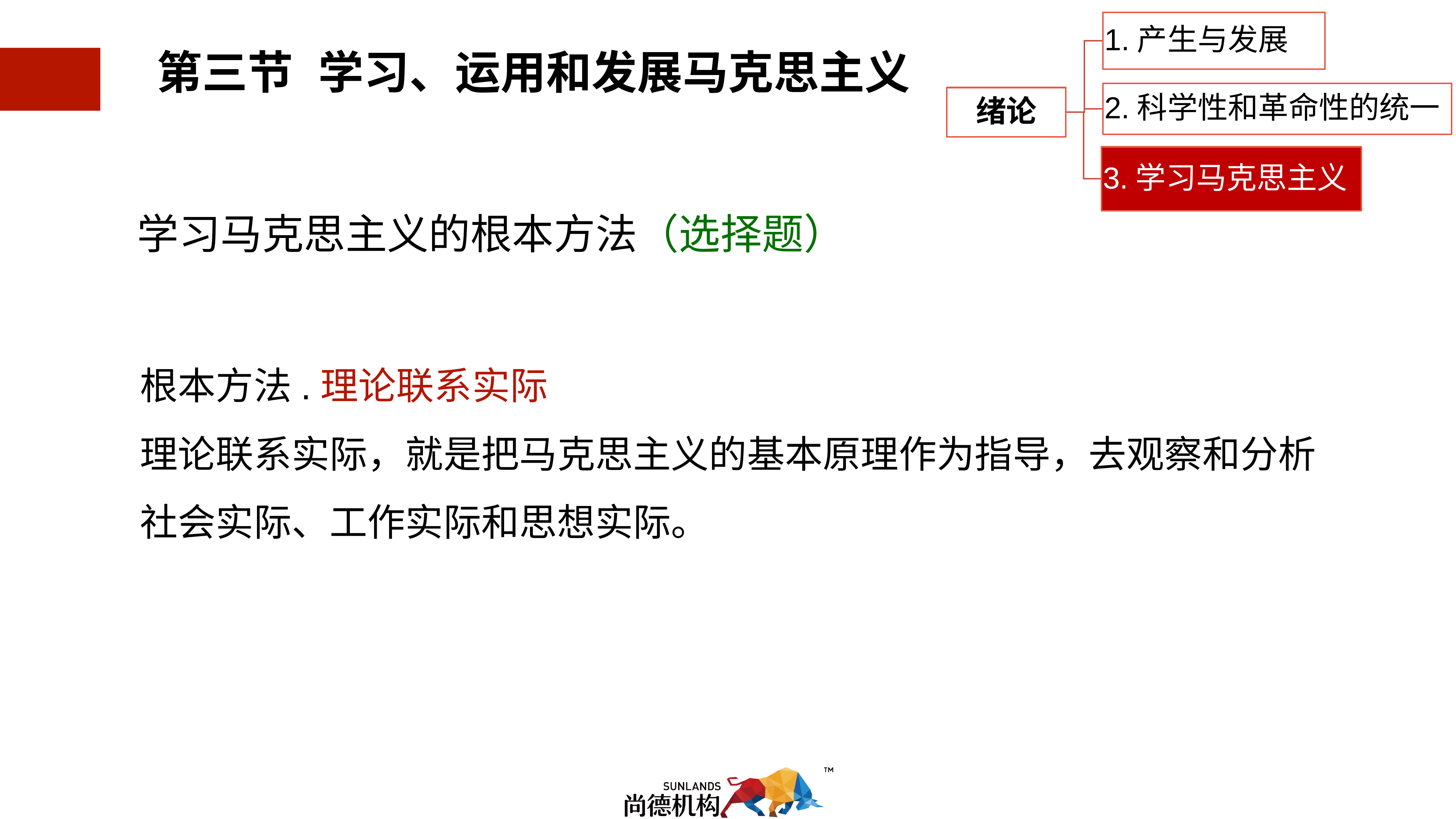

绪论
1.产生与发展
2.科学性和革命性的统一
3.学习马克思主义
第三节  学习、运用和发展马克思主义
学习马克思主义的根本方法（选择题）
根本方法.理论联系实际
理论联系实际，就是把马克思主义的基本原理作为指导，去观察和分析
社会实际、工作实际和思想实际。